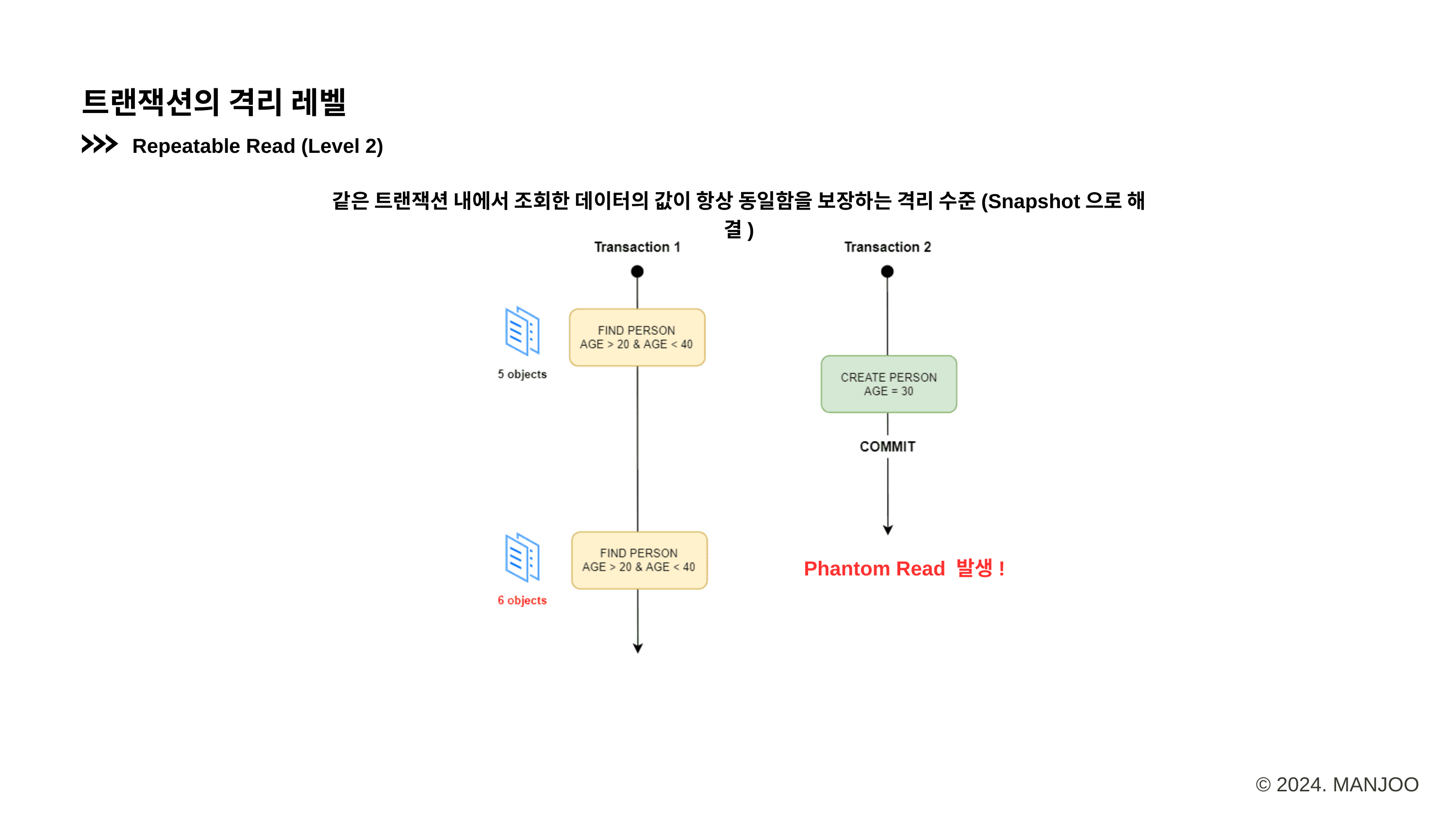

트랜잭션의 격리 레벨

Repeatable Read (Level 2)

같은 트랜잭션 내에서 조회한 데이터의 값이 항상 동일함을 보장하는 격리 수준(Snapshot으로 해결)

Phantom Read 발생!
© 2024. MANJOO